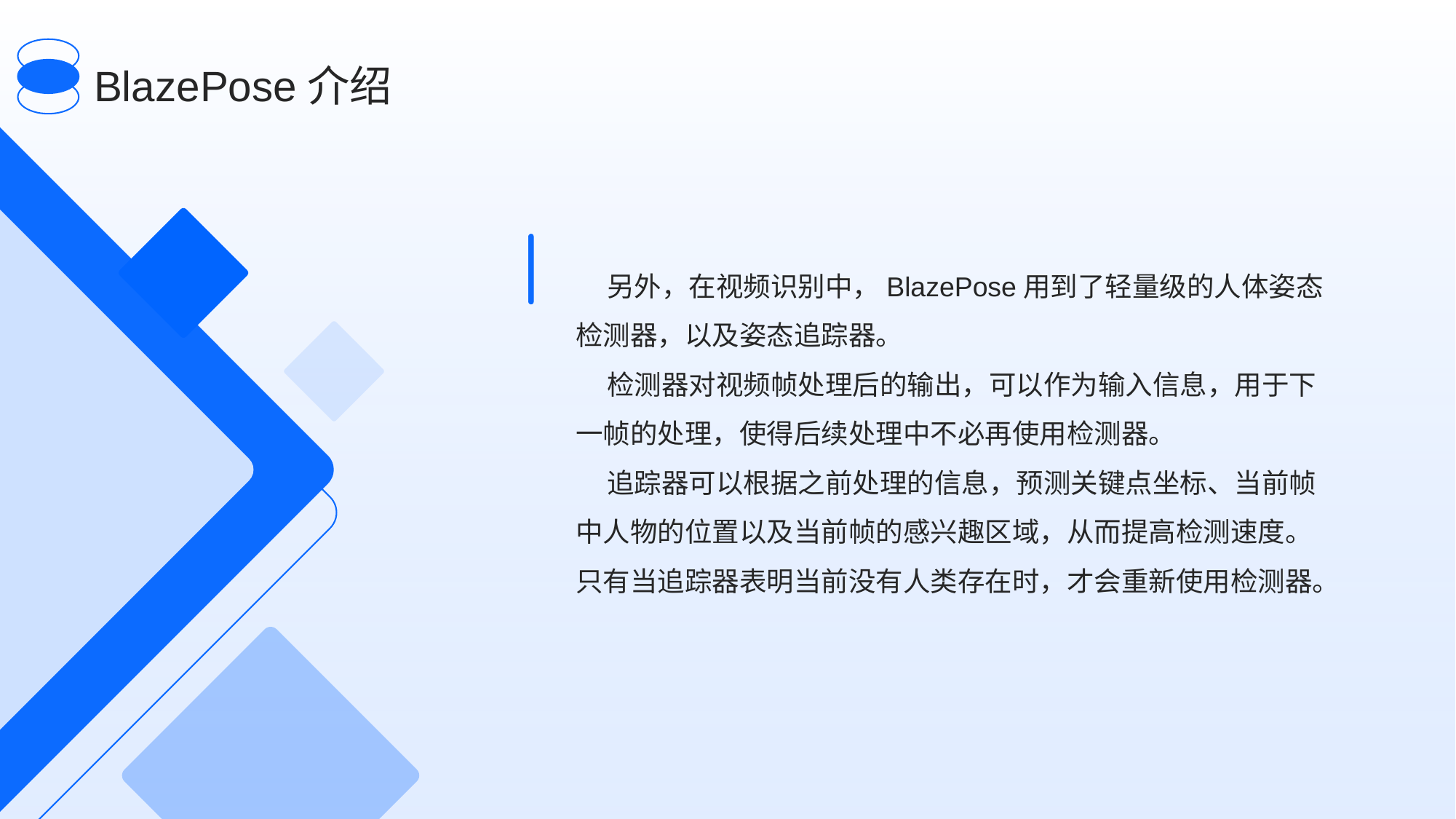

BlazePose介绍

    另外，在视频识别中，BlazePose用到了轻量级的人体姿态检测器，以及姿态追踪器。
    检测器对视频帧处理后的输出，可以作为输入信息，用于下一帧的处理，使得后续处理中不必再使用检测器。
    追踪器可以根据之前处理的信息，预测关键点坐标、当前帧中人物的位置以及当前帧的感兴趣区域，从而提高检测速度。只有当追踪器表明当前没有人类存在时，才会重新使用检测器。